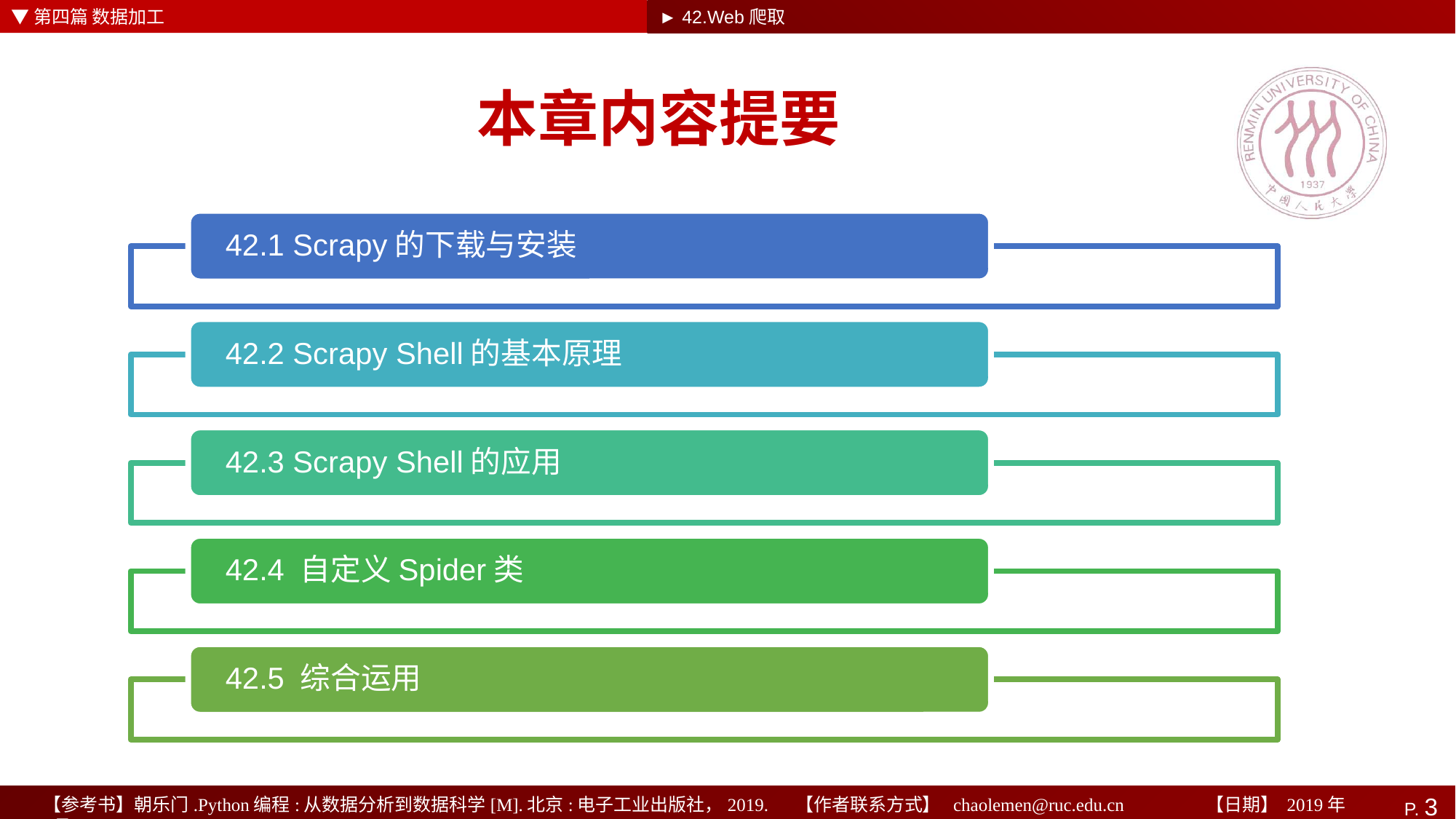

▼第四篇 数据加工
► 42.Web爬取
# 本章内容提要
42.1 Scrapy的下载与安装
42.2 Scrapy Shell的基本原理
42.3 Scrapy Shell的应用
42.4 自定义Spider类
42.5 综合运用